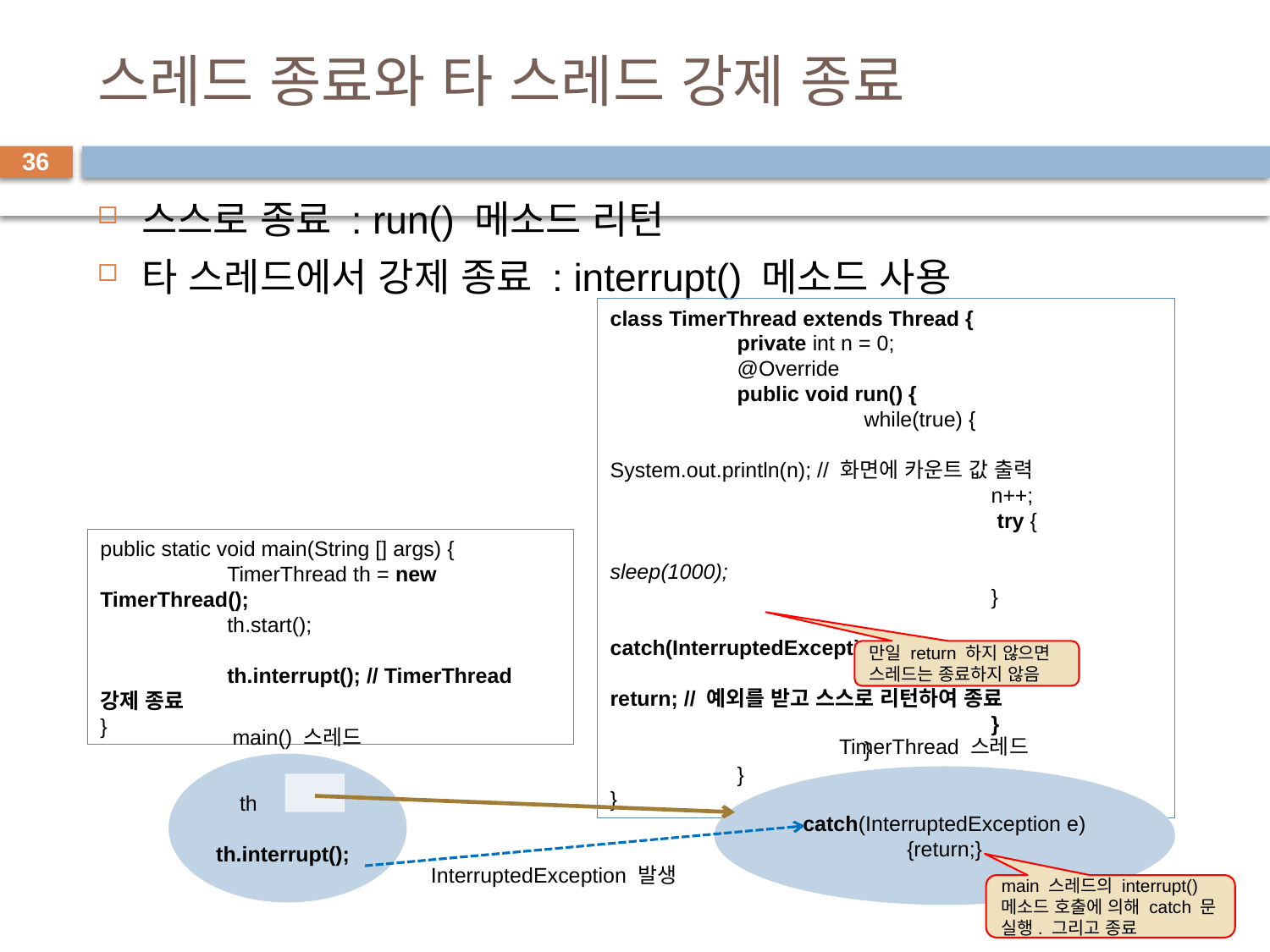

# 스레드 종료와 타 스레드 강제 종료
36
스스로 종료 : run() 메소드 리턴
타 스레드에서 강제 종료 : interrupt() 메소드 사용
class TimerThread extends Thread {
	private int n = 0;
	@Override
	public void run() {
		while(true) {
			System.out.println(n); // 화면에 카운트 값 출력
			n++;
			 try {
				sleep(1000);
			}
			catch(InterruptedException e){
				return; // 예외를 받고 스스로 리턴하여 종료
			}
		}
	}
}
public static void main(String [] args) {
	TimerThread th = new  TimerThread();
	th.start();

	th.interrupt(); // TimerThread 강제 종료
}
만일 return 하지 않으면
스레드는 종료하지 않음
main() 스레드
TimerThread 스레드
    th

th.interrupt();
catch(InterruptedException e)
{return;}

InterruptedException 발생
main 스레드의 interrupt() 메소드 호출에 의해 catch 문 실행. 그리고 종료